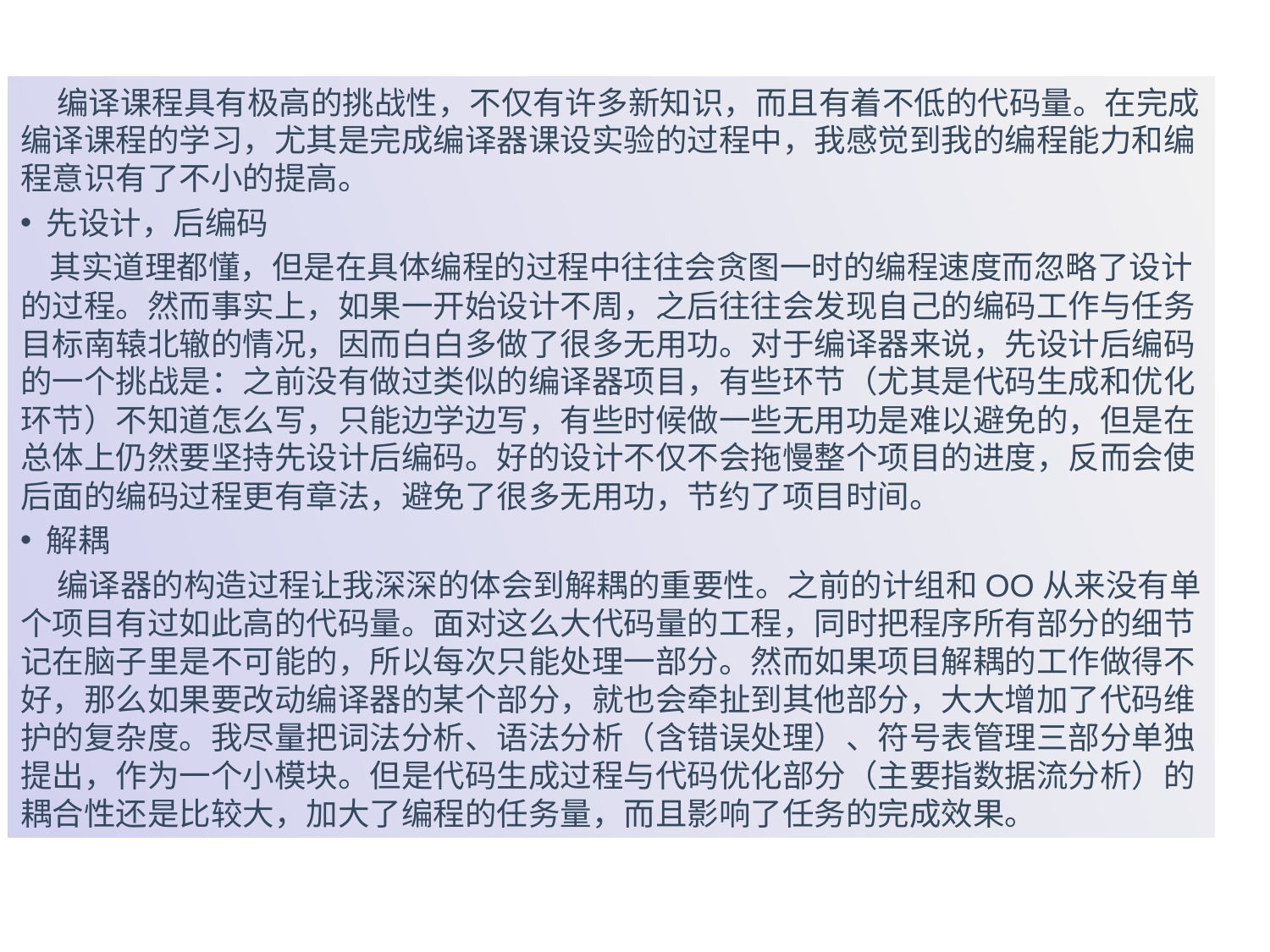

编译课程具有极高的挑战性，不仅有许多新知识，而且有着不低的代码量。在完成编译课程的学习，尤其是完成编译器课设实验的过程中，我感觉到我的编程能力和编程意识有了不小的提高。
 先设计，后编码
   其实道理都懂，但是在具体编程的过程中往往会贪图一时的编程速度而忽略了设计的过程。然而事实上，如果一开始设计不周，之后往往会发现自己的编码工作与任务目标南辕北辙的情况，因而白白多做了很多无用功。对于编译器来说，先设计后编码的一个挑战是：之前没有做过类似的编译器项目，有些环节（尤其是代码生成和优化环节）不知道怎么写，只能边学边写，有些时候做一些无用功是难以避免的，但是在总体上仍然要坚持先设计后编码。好的设计不仅不会拖慢整个项目的进度，反而会使后面的编码过程更有章法，避免了很多无用功，节约了项目时间。
 解耦
    编译器的构造过程让我深深的体会到解耦的重要性。之前的计组和OO从来没有单个项目有过如此高的代码量。面对这么大代码量的工程，同时把程序所有部分的细节记在脑子里是不可能的，所以每次只能处理一部分。然而如果项目解耦的工作做得不好，那么如果要改动编译器的某个部分，就也会牵扯到其他部分，大大增加了代码维护的复杂度。我尽量把词法分析、语法分析（含错误处理）、符号表管理三部分单独提出，作为一个小模块。但是代码生成过程与代码优化部分（主要指数据流分析）的耦合性还是比较大，加大了编程的任务量，而且影响了任务的完成效果。